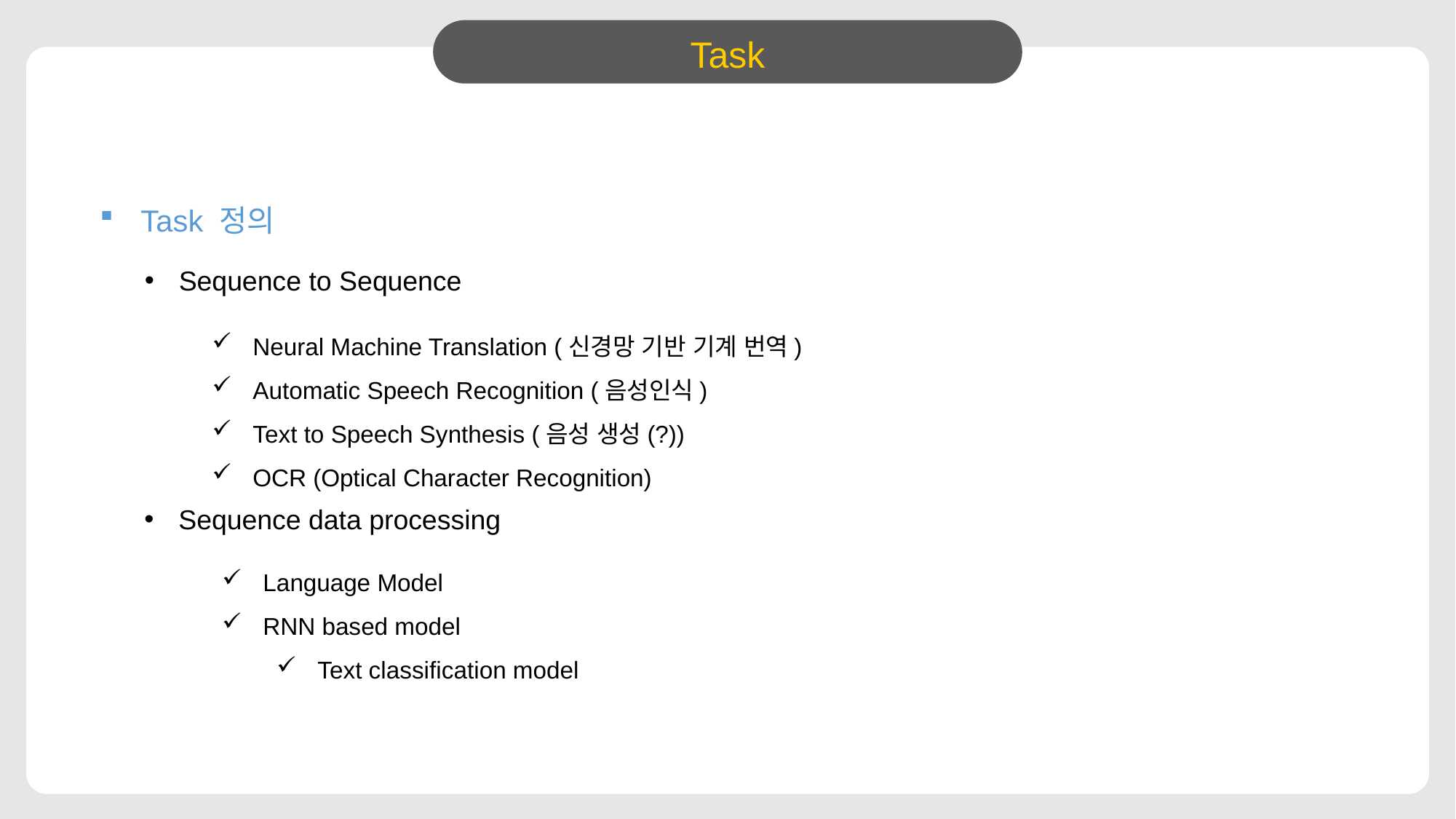

Task
최근 미세먼지 수치가 급격히 상승함에 따라 이에 대한 관심도가 굉장히 높아지고 있다.
      미세먼지는 호흡기 및 심혈관계 질환의 발생과 관련이 있으며, 사망률도 증가시키는 것으로 보고되고 있다.
      그러나 현대인의 삶에서 미세먼지에 대한 노출은 불가피한 상황이다.
      기상 데이터를 통해 다음 날의 미세먼지 농도를 예측한다면 이에 대한 노출을 최소화하고 예방할 수 있을 것이라 생각한다.
기존의 미세먼지 예측 모델은 농도 수치가 아닌 범위에 따라 ‘좋음‘, ‘보통’, ‘있다.
본 프로젝트는 실제 기상 데이터를 이용하여 알고리즘을 통한 미세먼지 수치(PM 10)을 예측하고자 한다.
Task 정의

Sequence to Sequence
Neural Machine Translation (신경망 기반 기계 번역)
Automatic Speech Recognition (음성인식)
Text to Speech Synthesis (음성 생성(?))
OCR (Optical Character Recognition)

Sequence data processing
Language Model
RNN based model
Text classification model